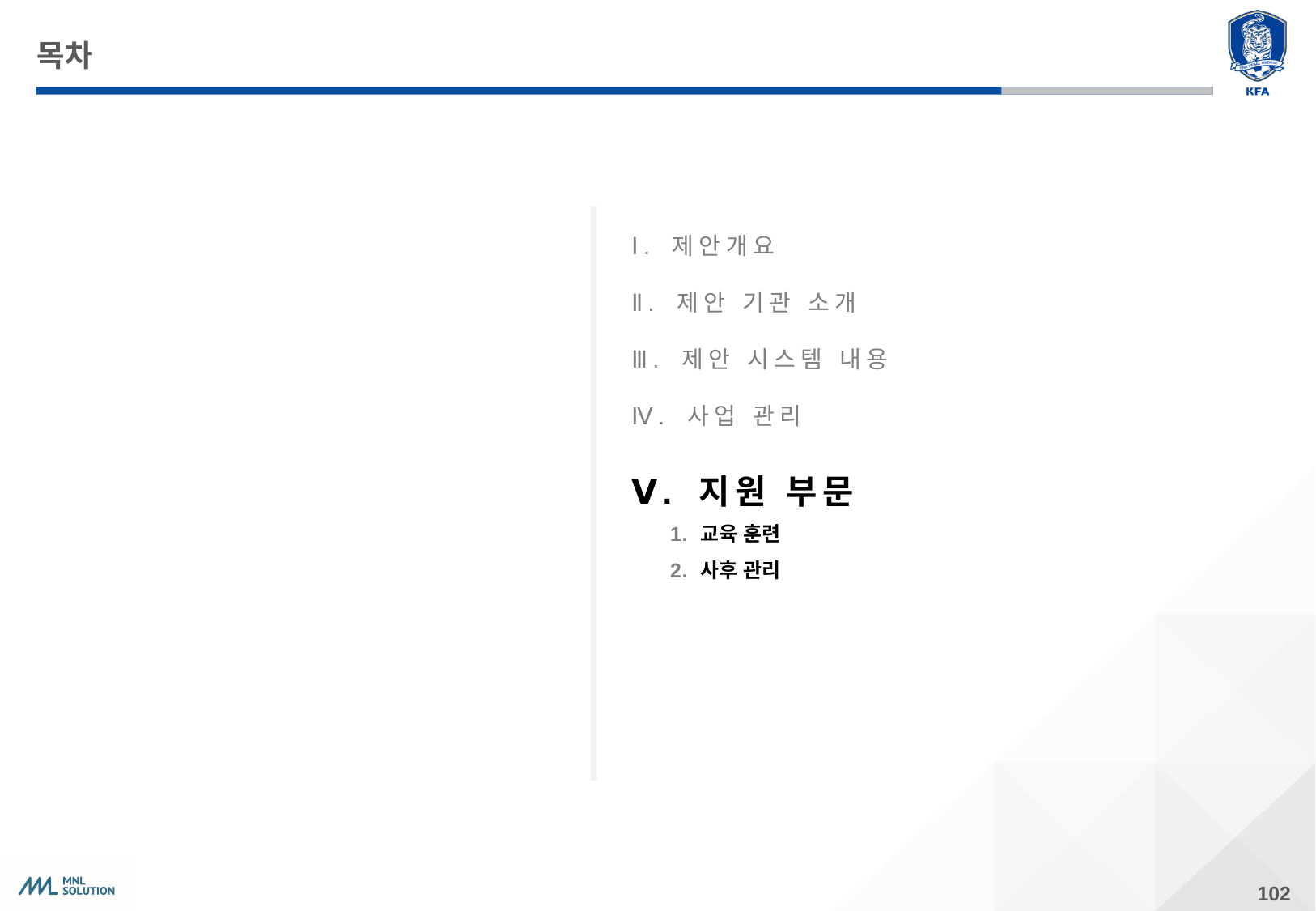

# 목차
Ⅰ. 제안개요
Ⅱ. 제안 기관 소개
Ⅲ. 제안 시스템 내용
Ⅳ. 사업 관리
Ⅴ. 지원 부문

교육 훈련
사후 관리